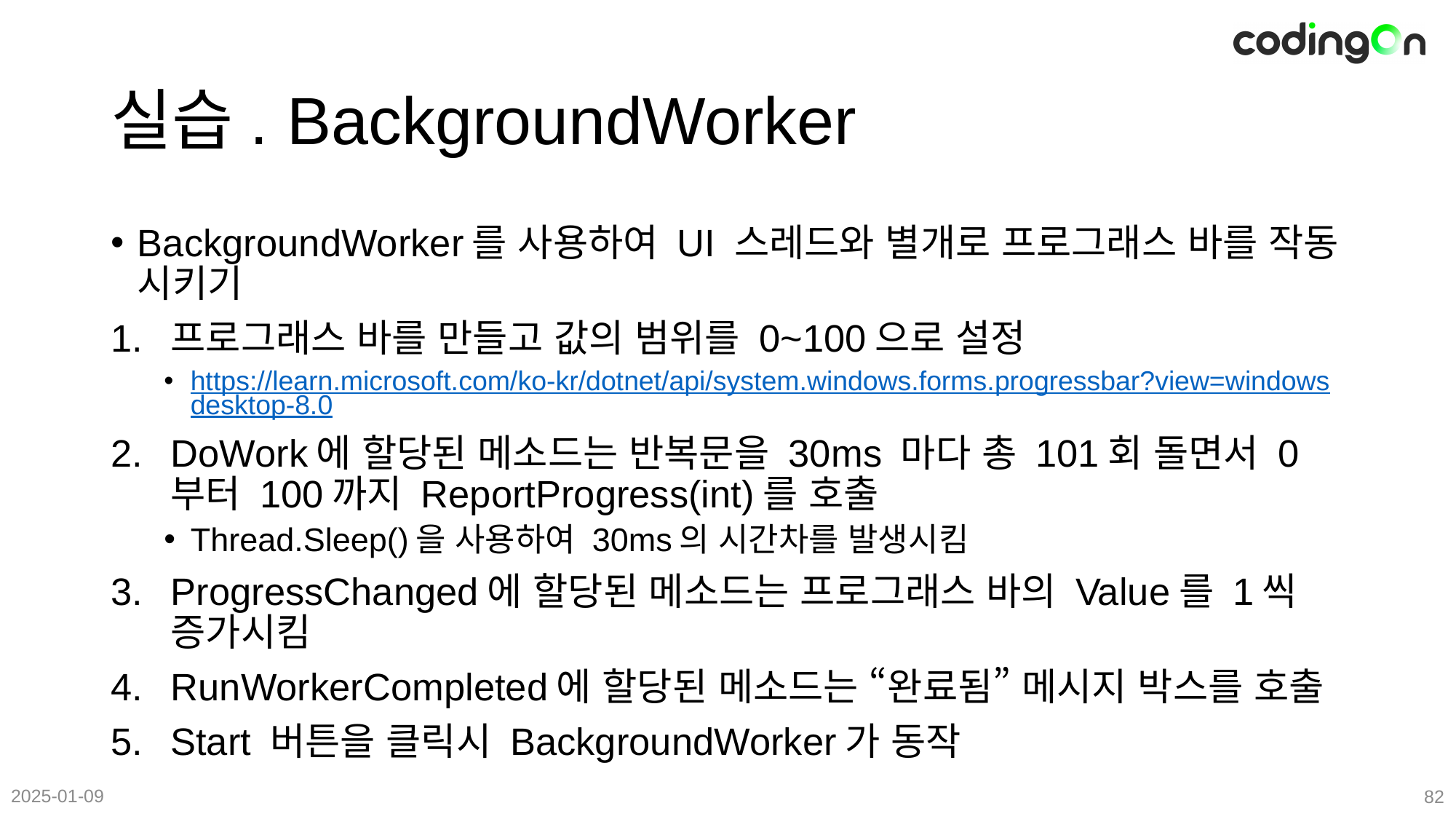

# 실습. BackgroundWorker
BackgroundWorker를 사용하여 UI 스레드와 별개로 프로그래스 바를 작동 시키기
프로그래스 바를 만들고 값의 범위를 0~100으로 설정
https://learn.microsoft.com/ko-kr/dotnet/api/system.windows.forms.progressbar?view=windowsdesktop-8.0
DoWork에 할당된 메소드는 반복문을 30ms 마다 총 101회 돌면서 0 부터 100까지 ReportProgress(int)를 호출
Thread.Sleep()을 사용하여 30ms의 시간차를 발생시킴
ProgressChanged에 할당된 메소드는 프로그래스 바의 Value를 1씩 증가시킴
RunWorkerCompleted에 할당된 메소드는 “완료됨” 메시지 박스를 호출
Start 버튼을 클릭시 BackgroundWorker가 동작

2025-01-09
82